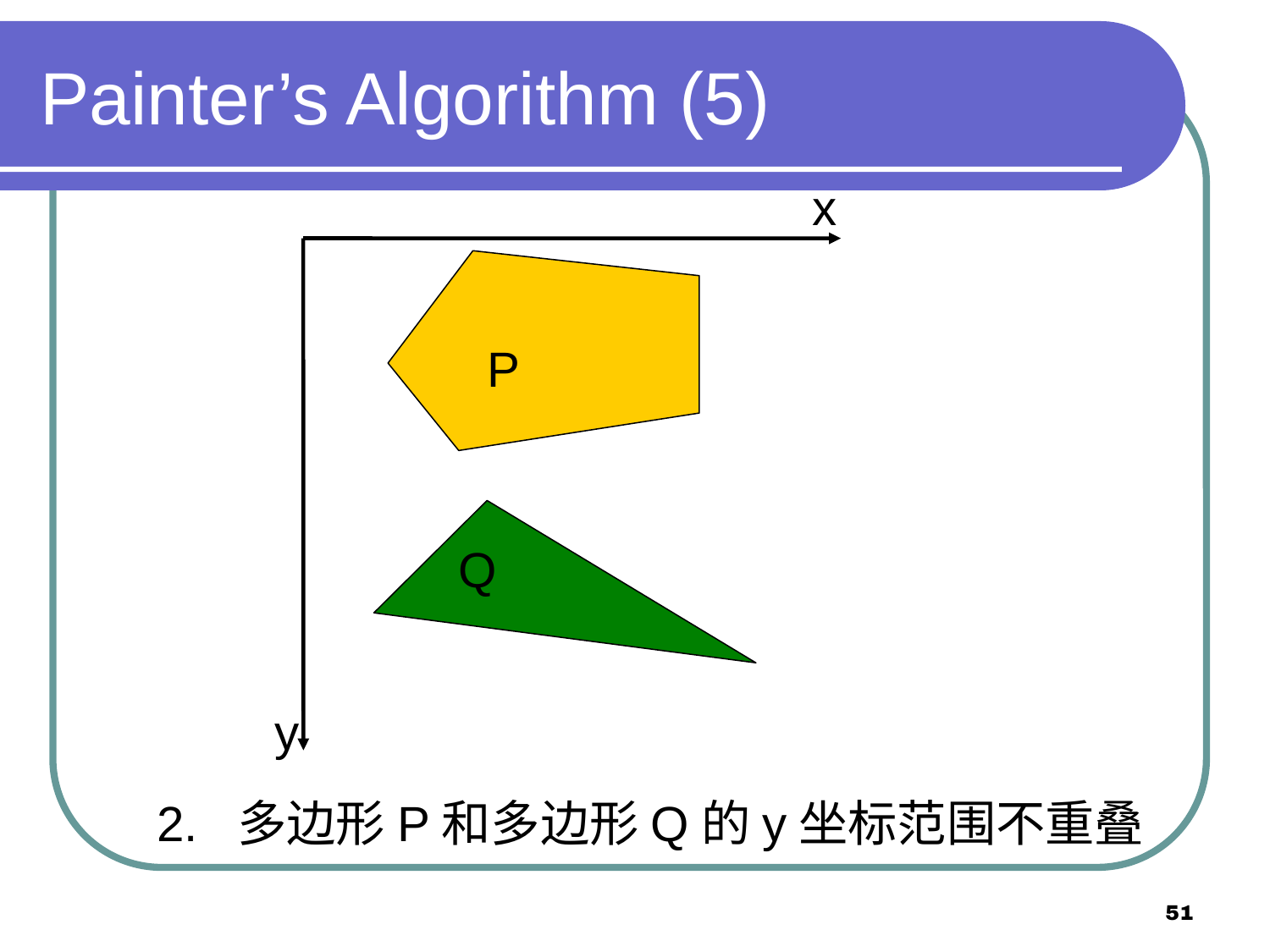

# Painter’s Algorithm (5)
x

P

Q
y
2.  多边形P和多边形Q的y坐标范围不重叠
51